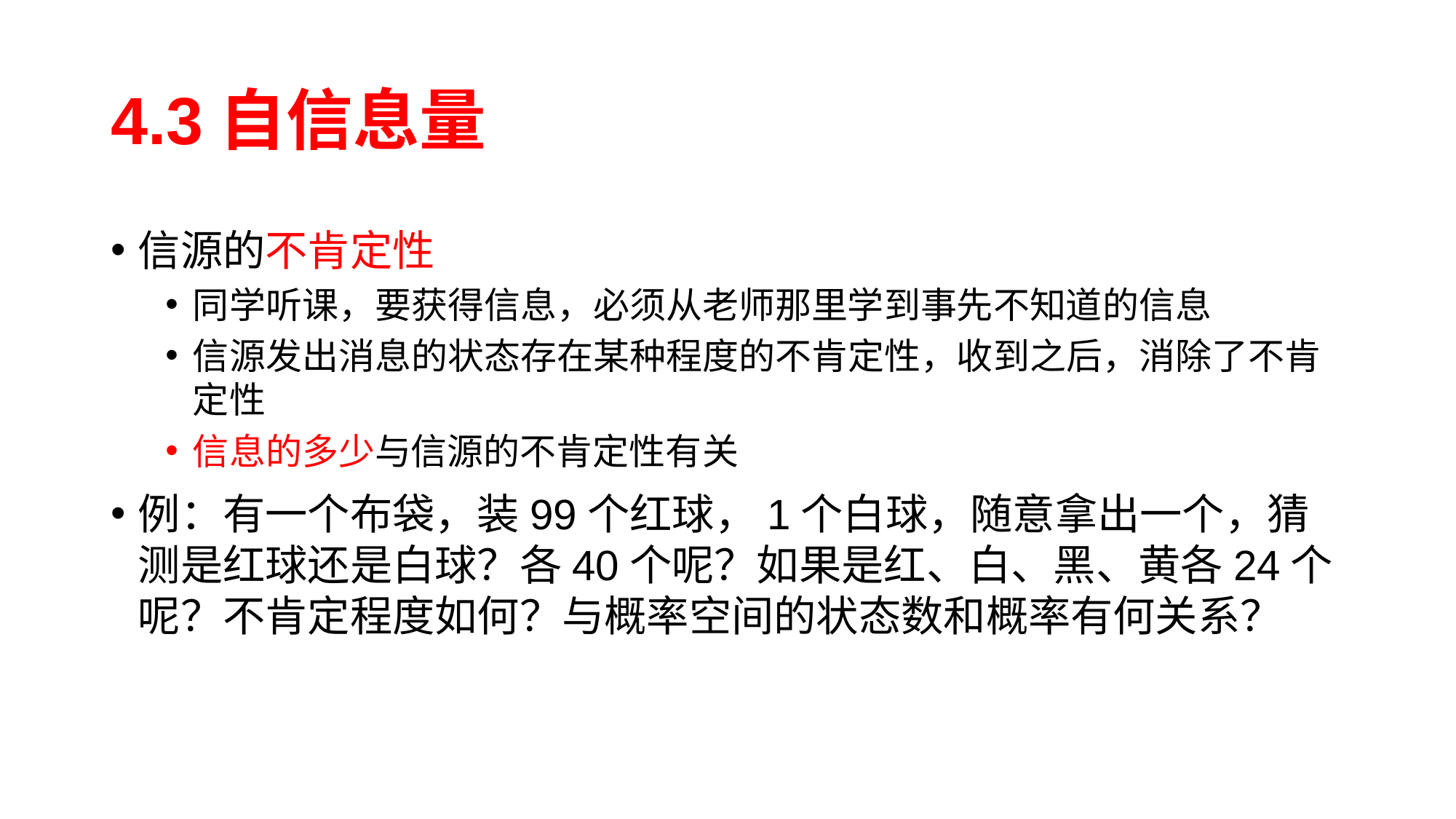

# 4.3自信息量
信源的不肯定性
同学听课，要获得信息，必须从老师那里学到事先不知道的信息
信源发出消息的状态存在某种程度的不肯定性，收到之后，消除了不肯定性
信息的多少与信源的不肯定性有关
例：有一个布袋，装99个红球，1个白球，随意拿出一个，猜测是红球还是白球？各40个呢？如果是红、白、黑、黄各24个呢？不肯定程度如何？与概率空间的状态数和概率有何关系？